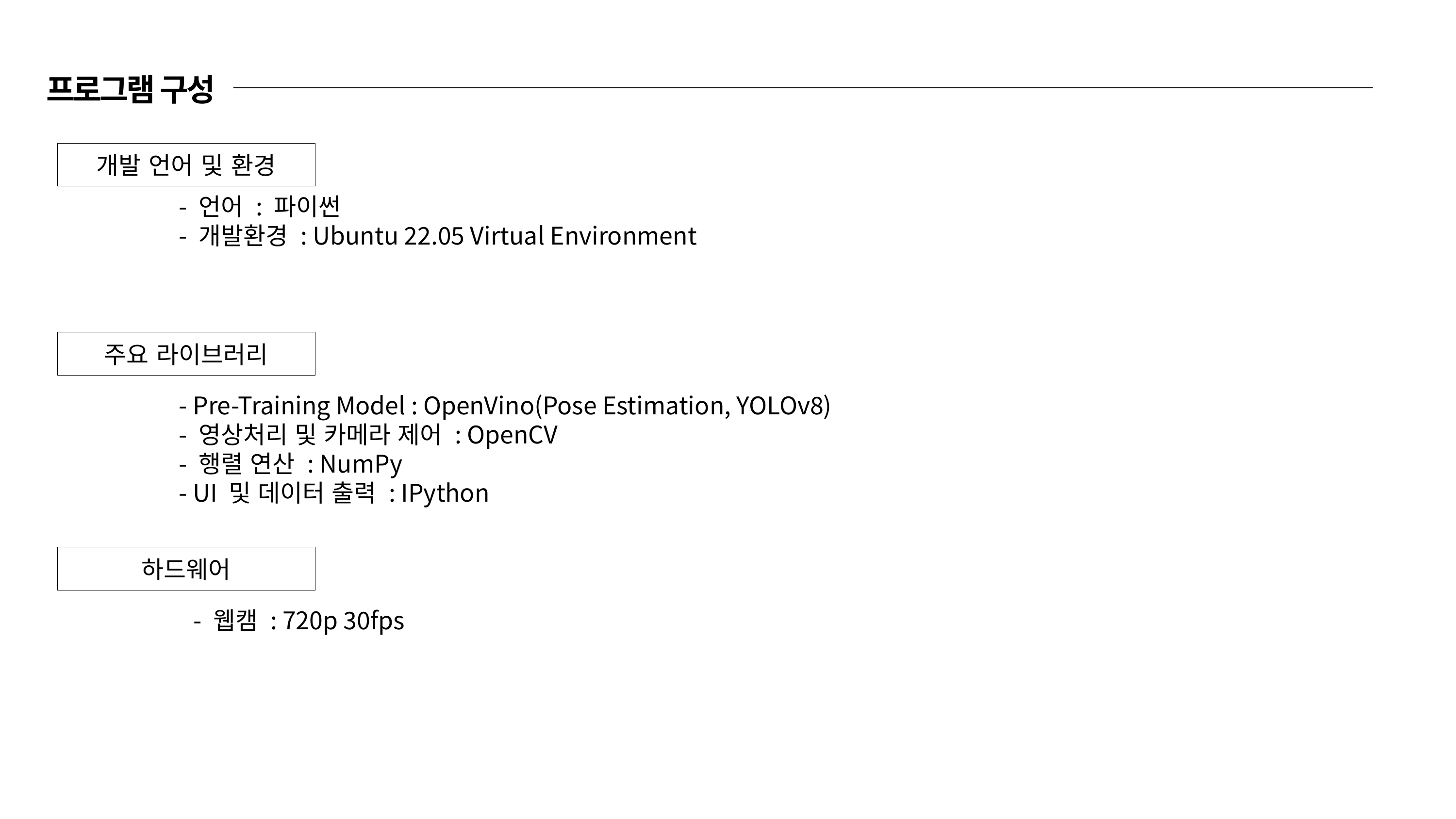

프로그램 구성

개발 언어 및 환경
- 언어 : 파이썬
- 개발환경 : Ubuntu 22.05 Virtual Environment
주요 라이브러리
- Pre-Training Model : OpenVino(Pose Estimation, YOLOv8)
- 영상처리 및 카메라 제어 : OpenCV
- 행렬 연산 : NumPy
- UI 및 데이터 출력 : IPython
하드웨어
- 웹캠 : 720p 30fps